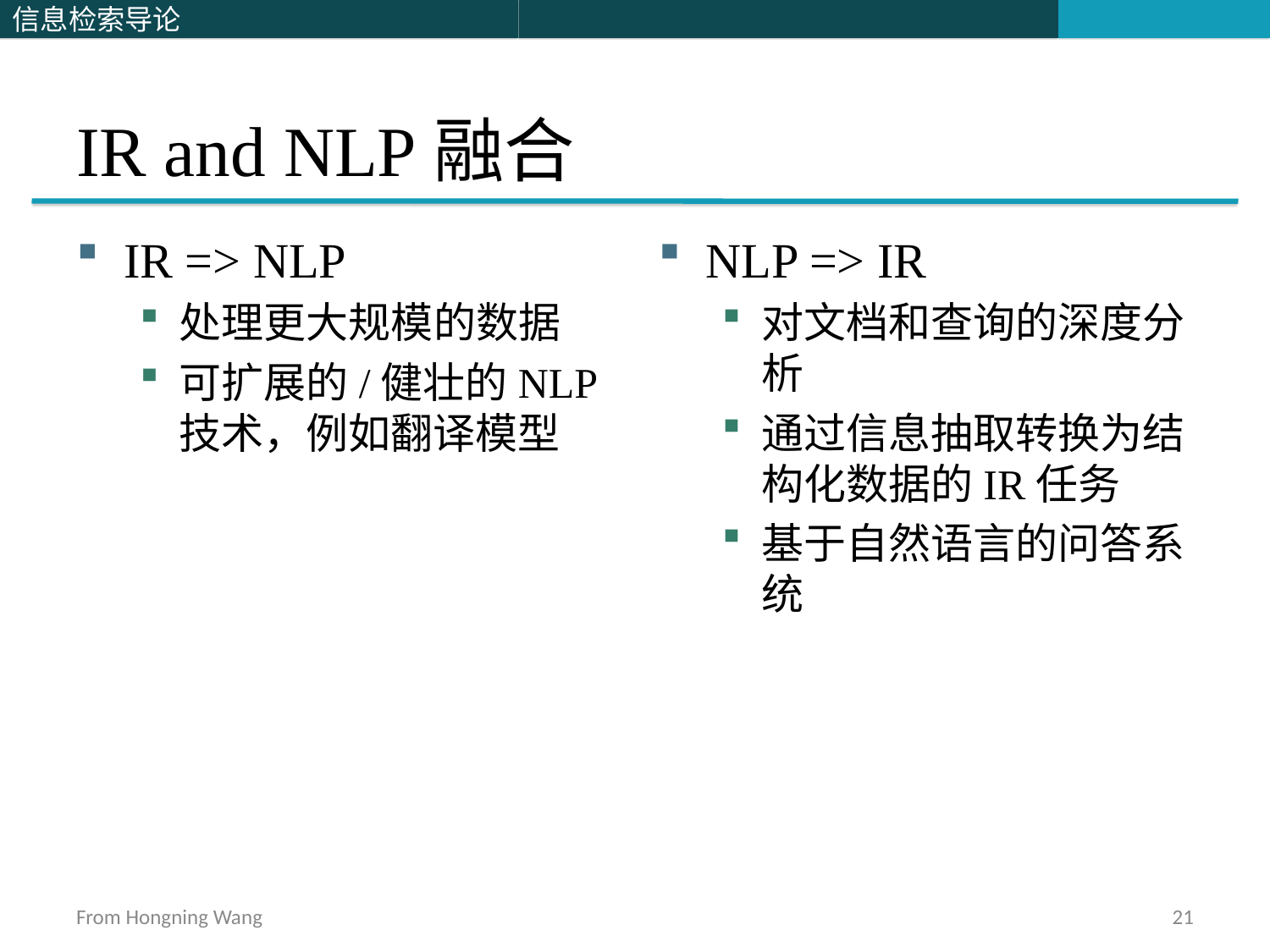

# IR and NLP融合
IR => NLP
处理更大规模的数据
可扩展的/健壮的NLP技术，例如翻译模型
NLP => IR
对文档和查询的深度分析
通过信息抽取转换为结构化数据的IR任务
基于自然语言的问答系统
From Hongning Wang
21